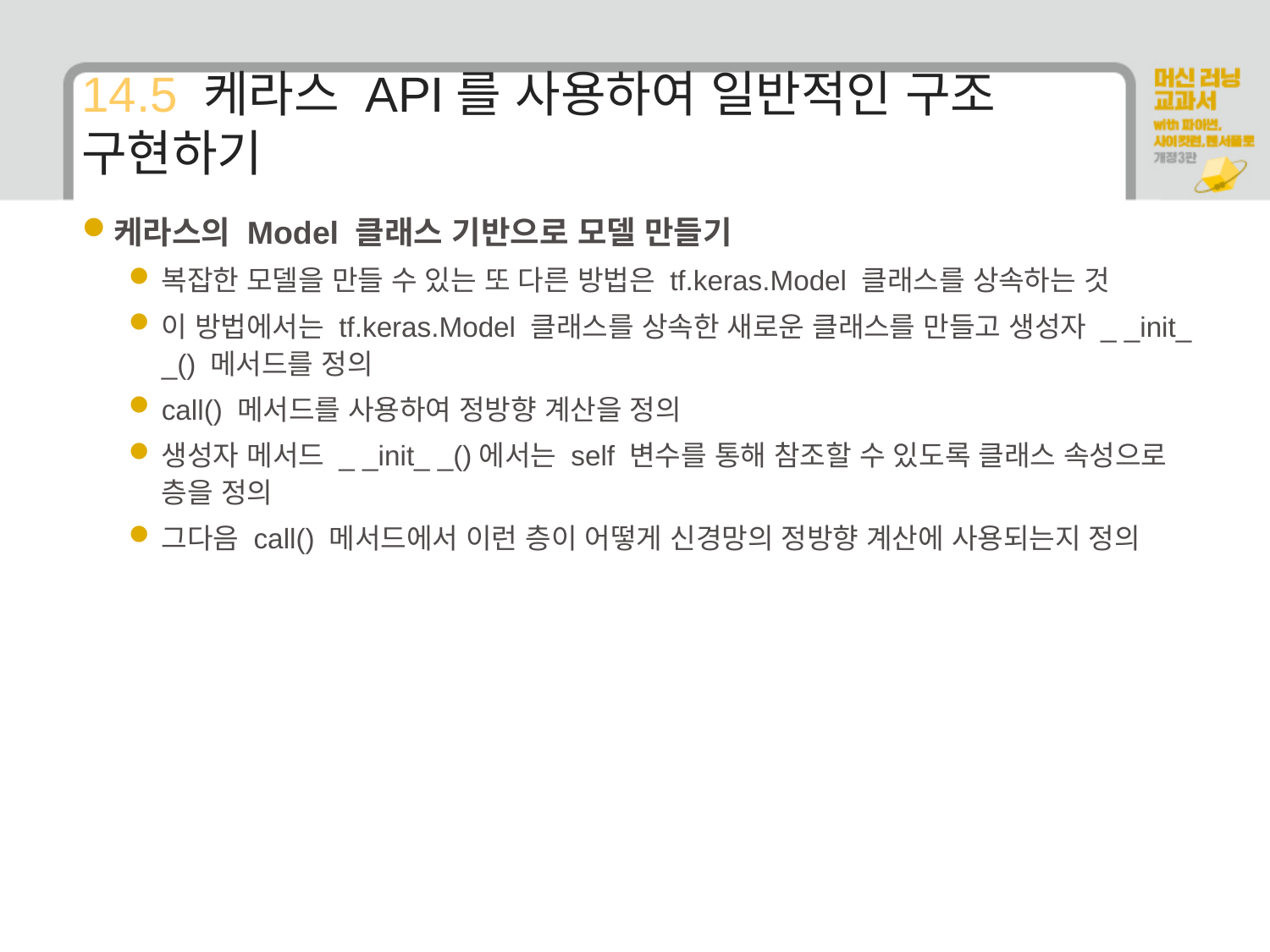

# 14.5 케라스 API를 사용하여 일반적인 구조 구현하기
케라스의 Model 클래스 기반으로 모델 만들기
복잡한 모델을 만들 수 있는 또 다른 방법은 tf.keras.Model 클래스를 상속하는 것
이 방법에서는 tf.keras.Model 클래스를 상속한 새로운 클래스를 만들고 생성자 _ _init_ _() 메서드를 정의
call() 메서드를 사용하여 정방향 계산을 정의
생성자 메서드 _ _init_ _()에서는 self 변수를 통해 참조할 수 있도록 클래스 속성으로 층을 정의
그다음 call() 메서드에서 이런 층이 어떻게 신경망의 정방향 계산에 사용되는지 정의